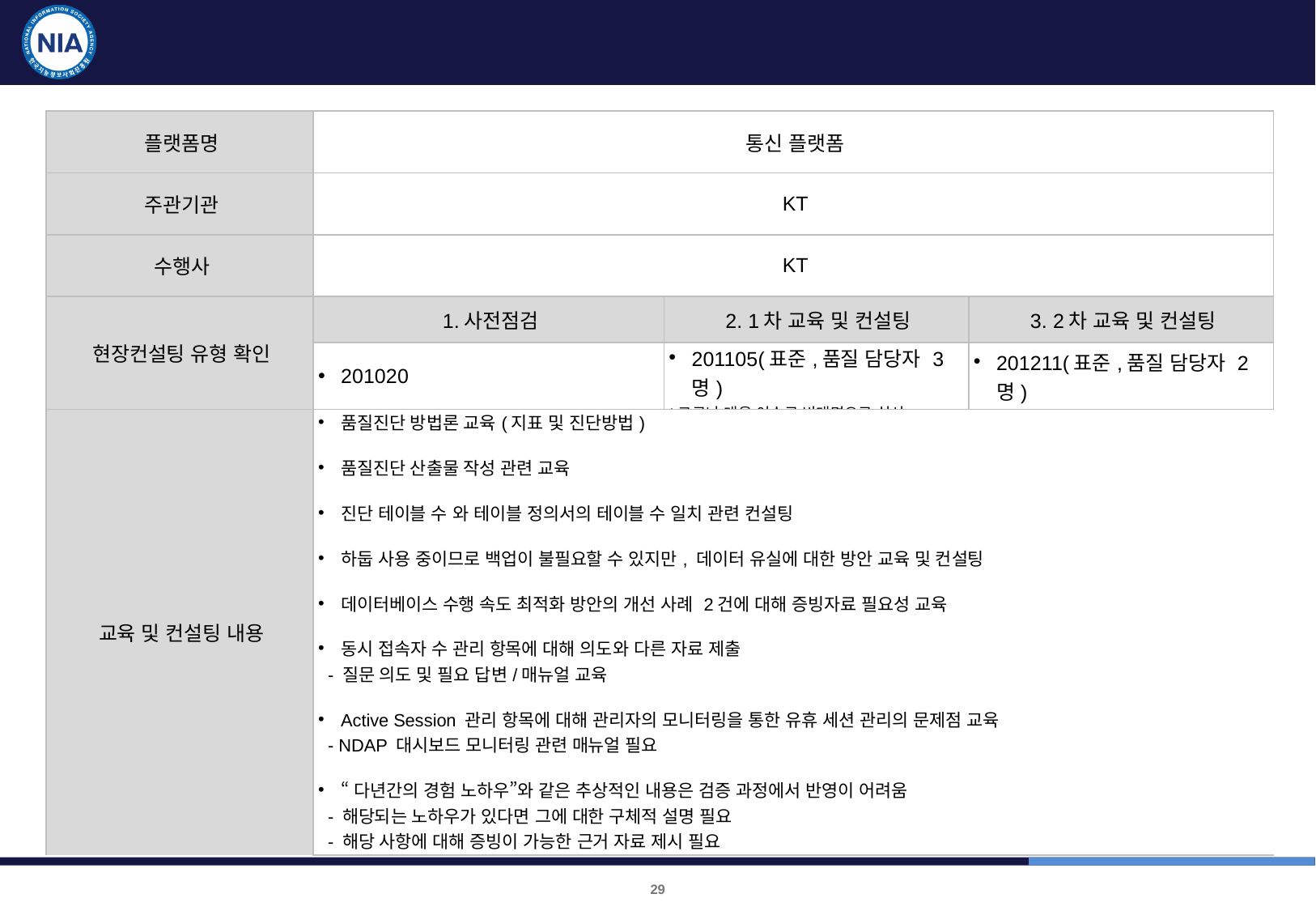

통신 플랫폼 교육 및 컨설팅 결과
| 플랫폼명 | 통신 플랫폼 |  |  |
| --- | --- | --- | --- |
| 주관기관 | KT |  |  |
| 수행사 | KT |  |  |
| 현장컨설팅 유형 확인 | 1.사전점검 | 2. 1차 교육 및 컨설팅 | 3. 2차 교육 및 컨설팅 |
|  | 201020 | 201105(표준,품질 담당자 3명) \*코로나 대응 이슈로 비대면으로 실시 | 201211(표준,품질 담당자 2명) |
| 교육 및 컨설팅 내용 | 품질진단 방법론 교육(지표 및 진단방법) 품질진단 산출물 작성 관련 교육 진단 테이블 수 와 테이블 정의서의 테이블 수 일치 관련 컨설팅 하둡 사용 중이므로 백업이 불필요할 수 있지만, 데이터 유실에 대한 방안 교육 및 컨설팅 데이터베이스 수행 속도 최적화 방안의 개선 사례 2건에 대해 증빙자료 필요성 교육 동시 접속자 수 관리 항목에 대해 의도와 다른 자료 제출 - 질문 의도 및 필요 답변/매뉴얼 교육 Active Session 관리 항목에 대해 관리자의 모니터링을 통한 유휴 세션 관리의 문제점 교육 - NDAP 대시보드 모니터링 관련 매뉴얼 필요 “다년간의 경험 노하우”와 같은 추상적인 내용은 검증 과정에서 반영이 어려움 - 해당되는 노하우가 있다면 그에 대한 구체적 설명 필요 - 해당 사항에 대해 증빙이 가능한 근거 자료 제시 필요 |  |  |